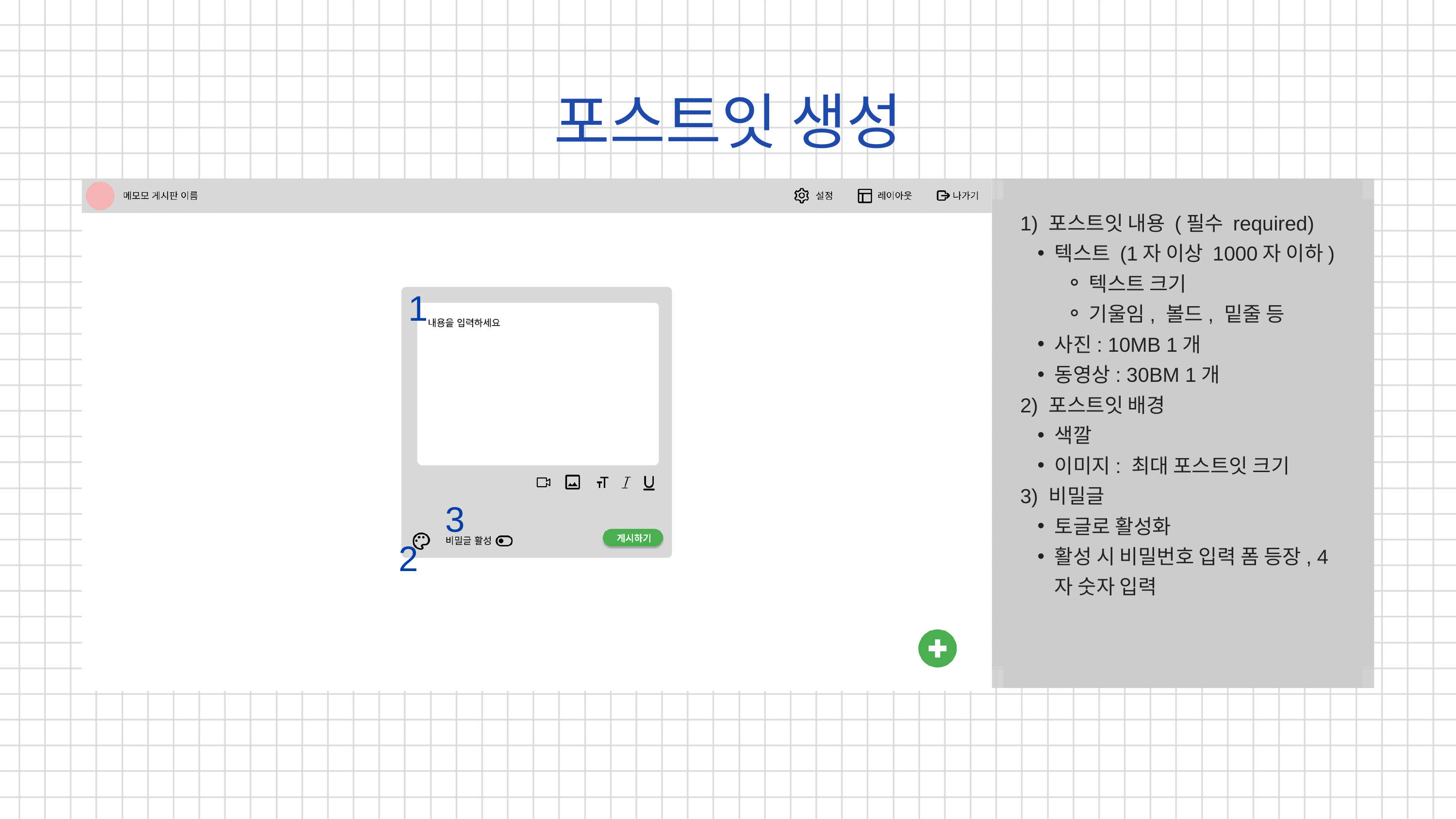

포스트잇 생성

1) 포스트잇 내용 (필수 required)
텍스트 (1자 이상 1000자 이하)
텍스트 크기
기울임, 볼드, 밑줄 등
사진: 10MB 1개
동영상: 30BM 1개
2) 포스트잇 배경
색깔
이미지: 최대 포스트잇 크기
3) 비밀글
토글로 활성화
활성 시 비밀번호 입력 폼 등장, 4자 숫자 입력

1
3
2